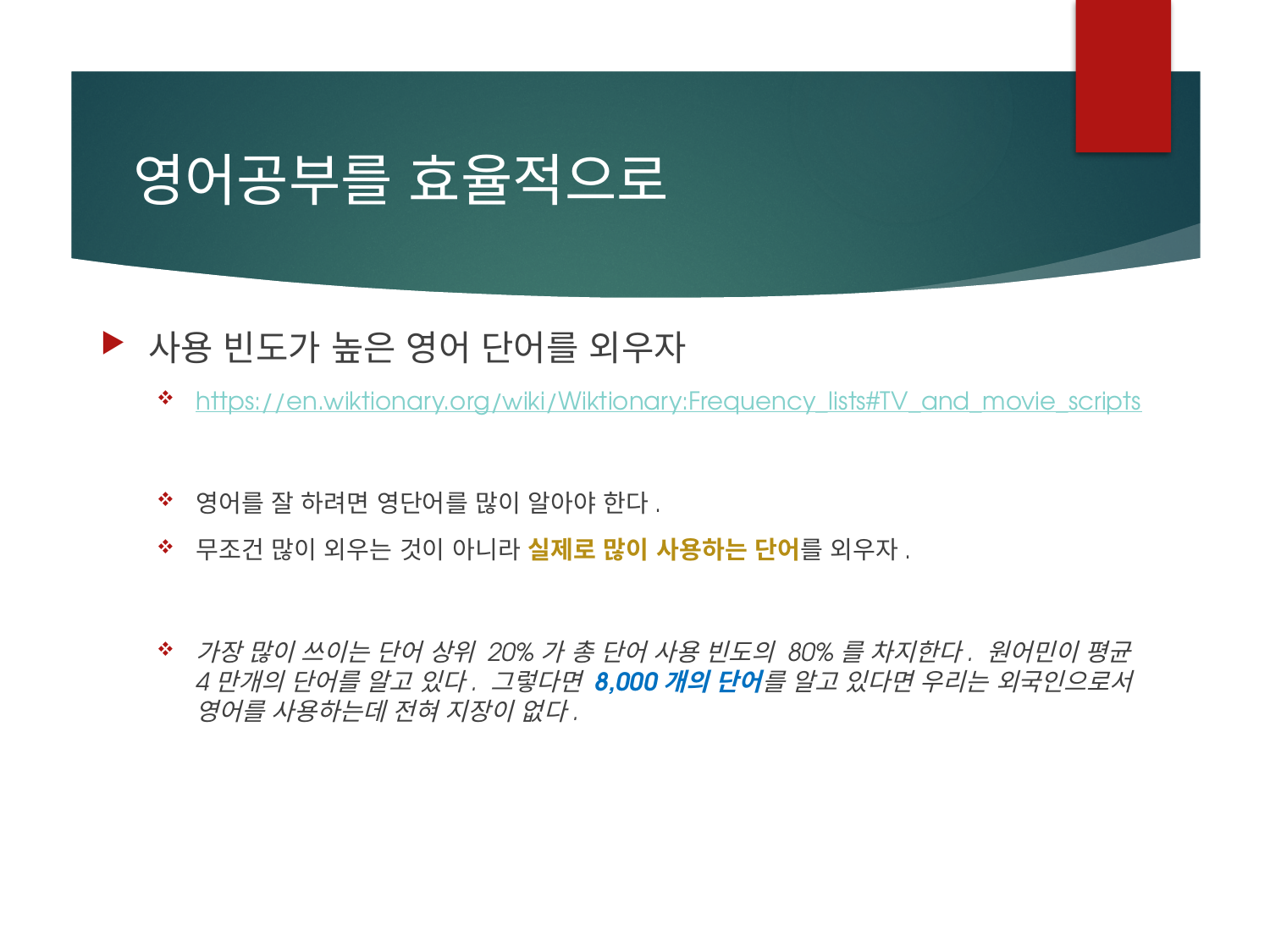

# 영어공부를 효율적으로
사용 빈도가 높은 영어 단어를 외우자
https://en.wiktionary.org/wiki/Wiktionary:Frequency_lists#TV_and_movie_scripts

영어를 잘 하려면 영단어를 많이 알아야 한다.
무조건 많이 외우는 것이 아니라 실제로 많이 사용하는 단어를 외우자.

가장 많이 쓰이는 단어 상위 20%가 총 단어 사용 빈도의 80%를 차지한다. 원어민이 평균 4만개의 단어를 알고 있다. 그렇다면 8,000개의 단어를 알고 있다면 우리는 외국인으로서 영어를 사용하는데 전혀 지장이 없다.